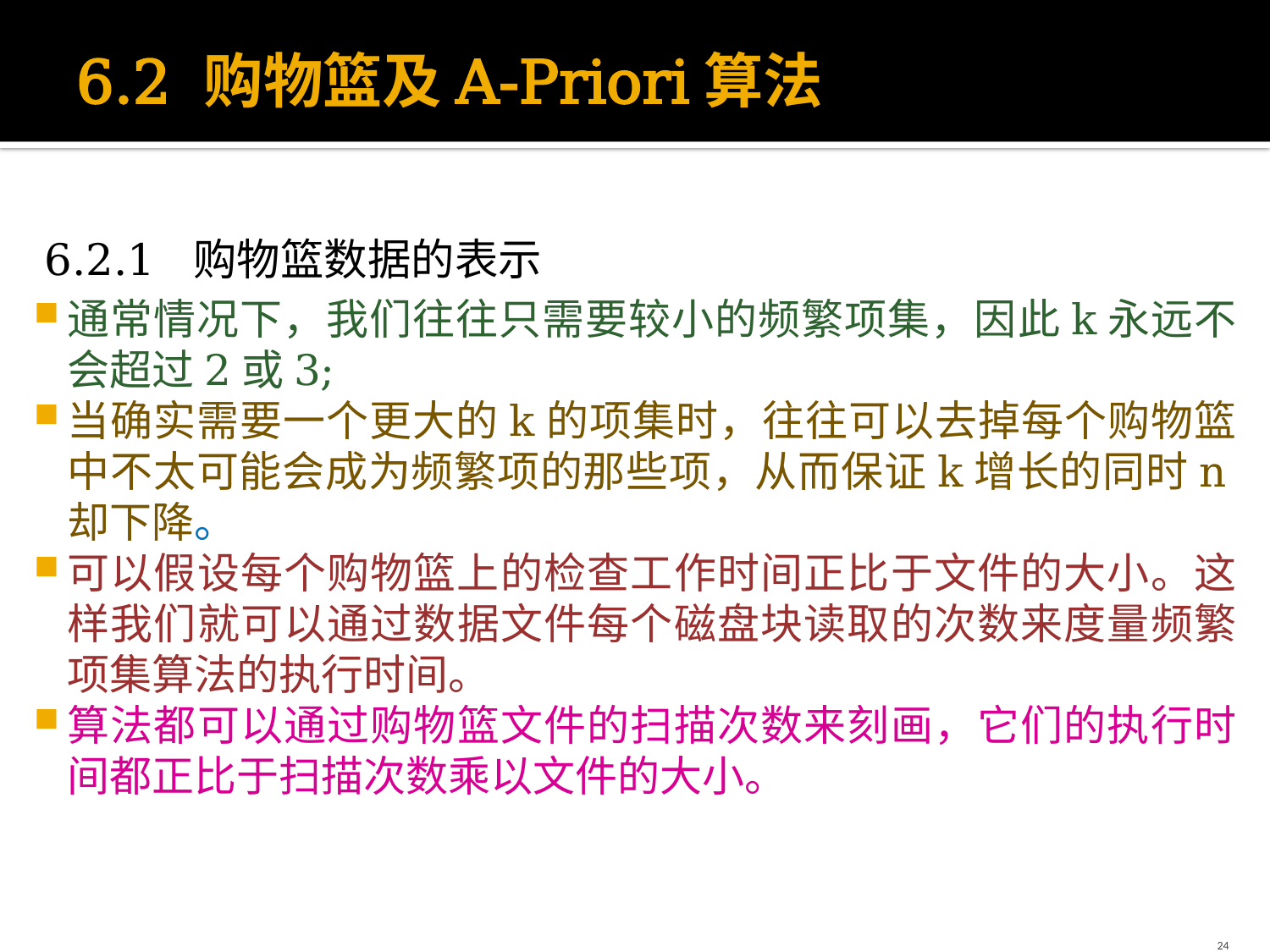

# 6.2 购物篮及A-Priori算法
6.2.1  购物篮数据的表示
通常情况下，我们往往只需要较小的频繁项集，因此k永远不会超过2或3;
当确实需要一个更大的k的项集时，往往可以去掉每个购物篮中不太可能会成为频繁项的那些项，从而保证k增长的同时n却下降。
可以假设每个购物篮上的检查工作时间正比于文件的大小。这样我们就可以通过数据文件每个磁盘块读取的次数来度量频繁项集算法的执行时间。
算法都可以通过购物篮文件的扫描次数来刻画，它们的执行时间都正比于扫描次数乘以文件的大小。

24